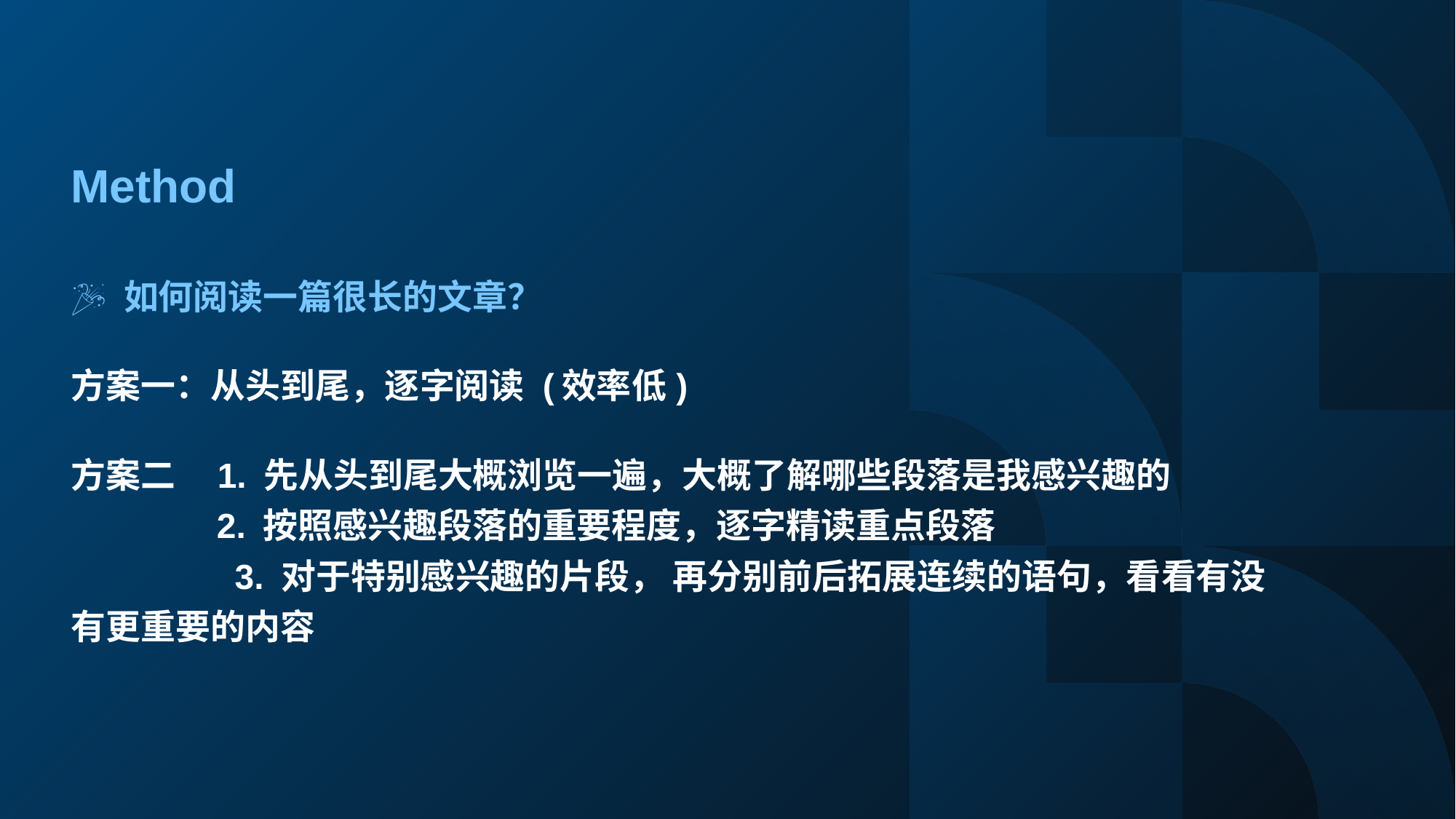

Method
🎉 如何阅读一篇很长的文章？

方案一：从头到尾，逐字阅读 (效率低)

方案二    1. 先从头到尾大概浏览一遍，大概了解哪些段落是我感兴趣的
                 2. 按照感兴趣段落的重要程度，逐字精读重点段落
                 3. 对于特别感兴趣的片段， 再分别前后拓展连续的语句，看看有没有更重要的内容